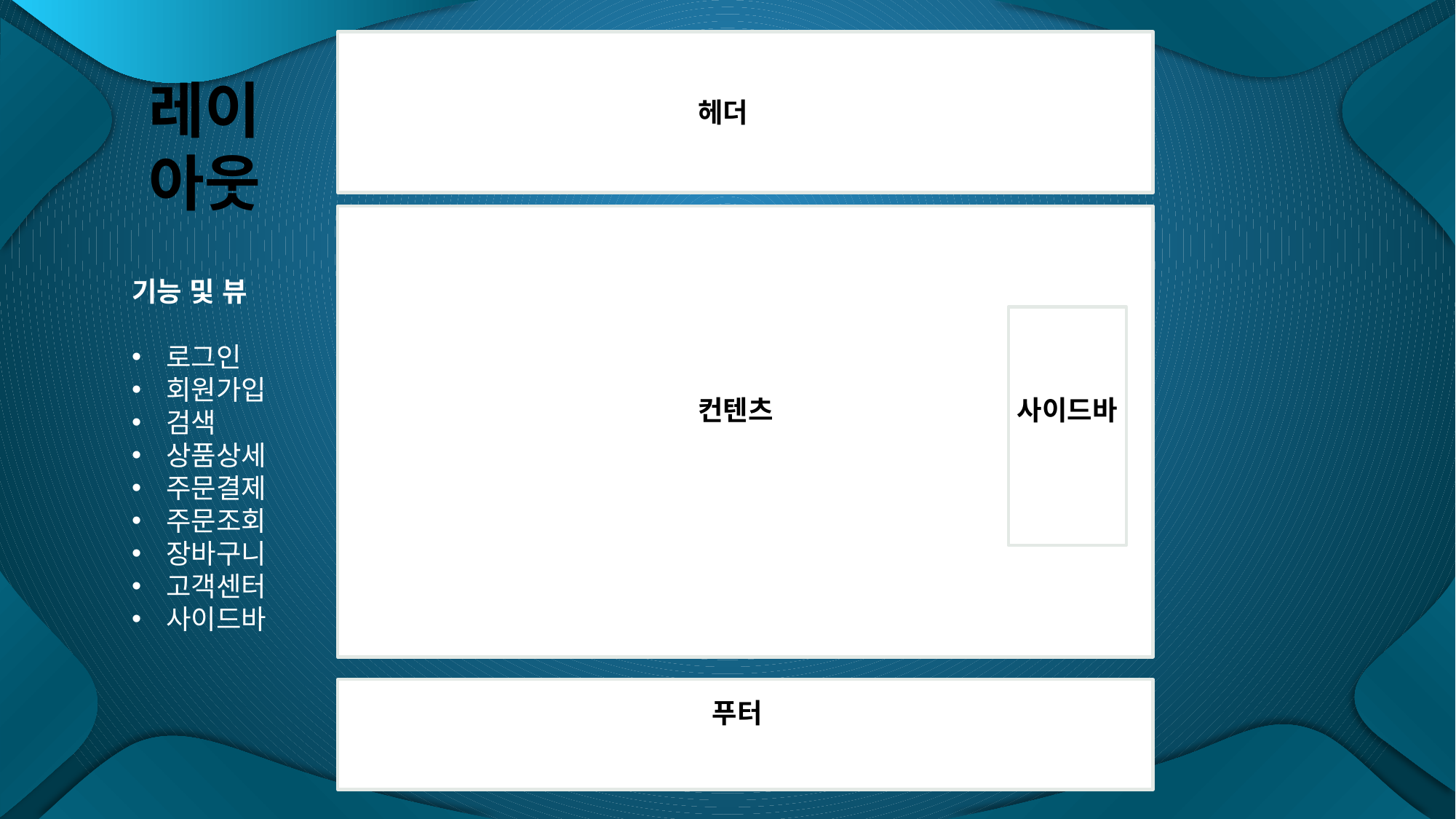

# 레이아웃
헤더

기능 및 뷰

로그인
회원가입
검색
상품상세
주문결제
주문조회
장바구니
고객센터
사이드바

컨텐츠
사이드바

푸터